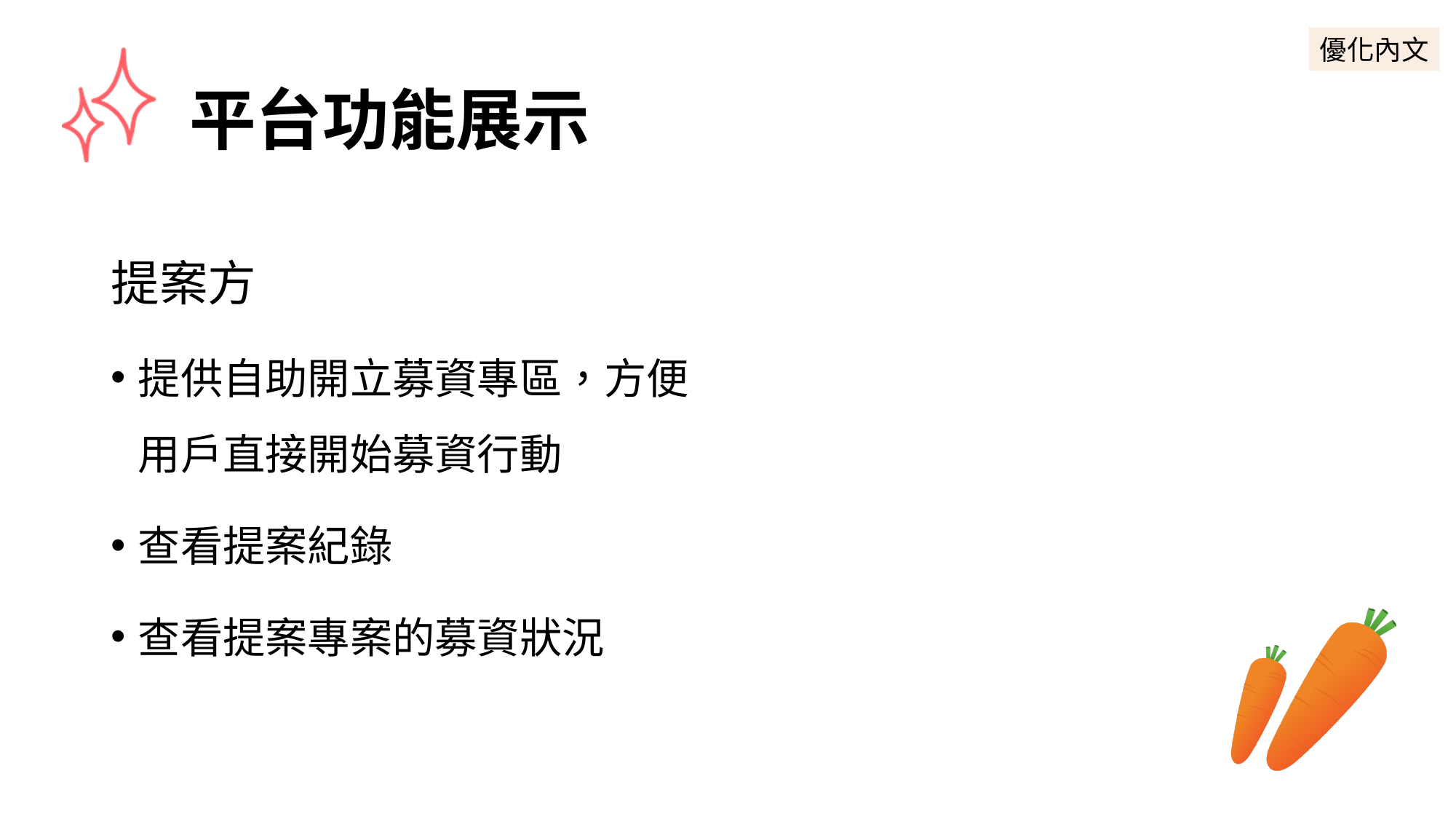

優化內文
# 平台功能展示
提案方
提供自助開立募資專區，方便用戶直接開始募資行動
查看提案紀錄
查看提案專案的募資狀況